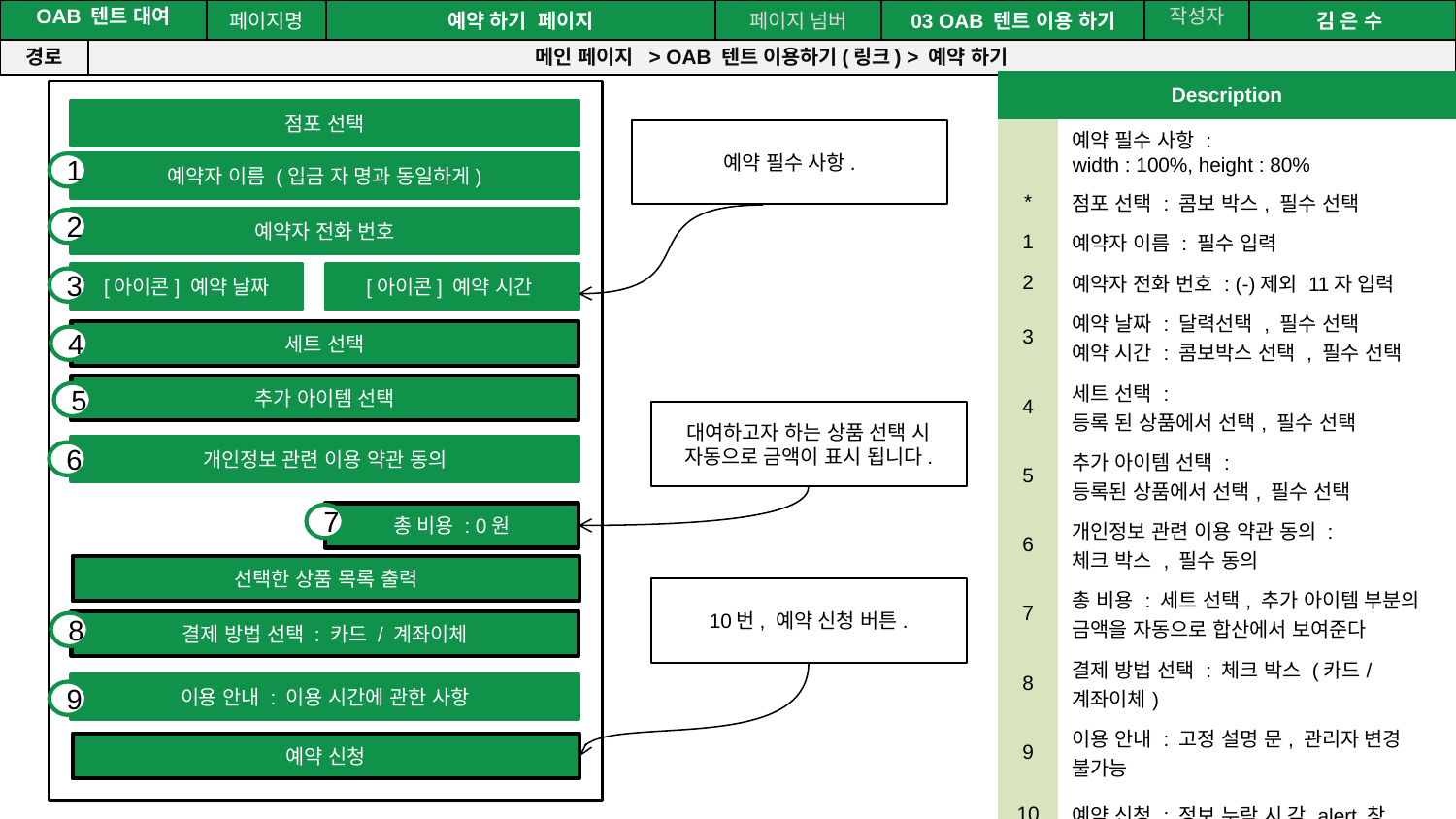

공간(오피스) 대여 시스템
| OAB 텐트 대여 |  | 페이지명 | 예약 하기 페이지 | 페이지 넘버 | 03 OAB 텐트 이용 하기 | 작성자 | 김 은 수 |
| --- | --- | --- | --- | --- | --- | --- | --- |
| 경로 | 메인 페이지 > OAB 텐트 이용하기(링크) > 예약 하기 |  |  |  |  |  |  |
| Description |  |
| --- | --- |
|  | 예약 필수 사항 : width : 100%, height : 80% |
| \* | 점포 선택 : 콤보 박스, 필수 선택 |
| 1 | 예약자 이름 : 필수 입력 |
| 2 | 예약자 전화 번호 : (-)제외 11자 입력 |
| 3 | 예약 날짜 : 달력선택 , 필수 선택 예약 시간 : 콤보박스 선택 , 필수 선택 |
| 4 | 세트 선택 : 등록 된 상품에서 선택, 필수 선택 |
| 5 | 추가 아이템 선택 : 등록된 상품에서 선택, 필수 선택 |
| 6 | 개인정보 관련 이용 약관 동의 : 체크 박스 , 필수 동의 |
| 7 | 총 비용 : 세트 선택, 추가 아이템 부분의 금액을 자동으로 합산에서 보여준다 |
| 8 | 결제 방법 선택 : 체크 박스 (카드/계좌이체) |
| 9 | 이용 안내 : 고정 설명 문, 관리자 변경 불가능 |
| 10 | 예약 신청 : 정보 누락 시 각 alert 창 |

점포 선택
예약자 이름 (입금 자 명과 동일하게)
예약자 전화 번호
[아이콘] 예약 날짜
[아이콘] 예약 시간
세트 선택
추가 아이템 선택
개인정보 관련 이용 약관 동의
총 비용 : 0원
선택한 상품 목록 출력
결제 방법 선택 : 카드 / 계좌이체
이용 안내 : 이용 시간에 관한 사항
예약 신청
예약 필수 사항.
1
2
3
4
5
대여하고자 하는 상품 선택 시
자동으로 금액이 표시 됩니다.
6
7
10번, 예약 신청 버튼.
8
9
19